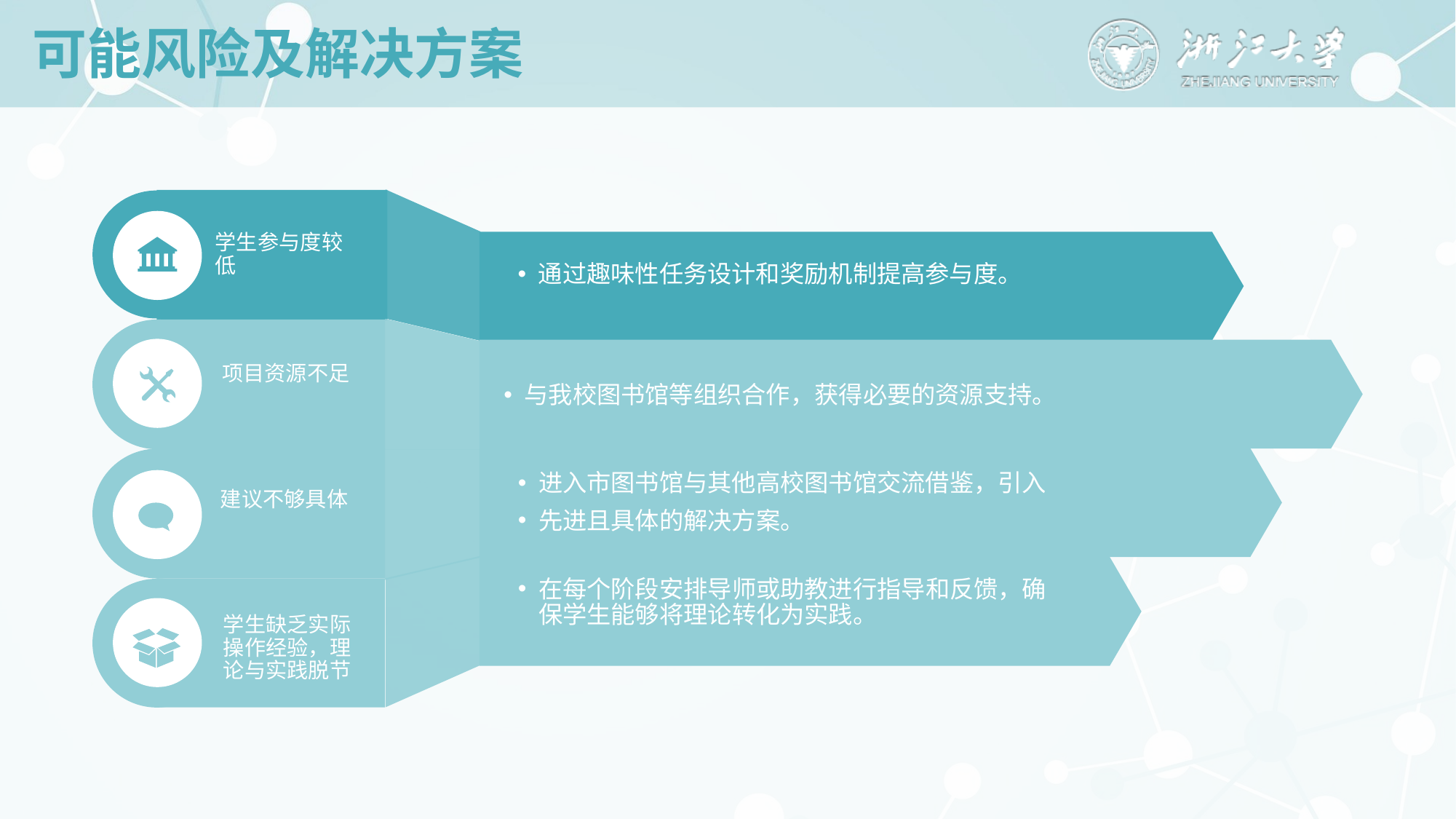

# 可能风险及解决方案

学生参与度较低

通过趣味性任务设计和奖励机制提高参与度。

项目资源不足

与我校图书馆等组织合作，获得必要的资源支持。

进入市图书馆与其他高校图书馆交流借鉴，引入
先进且具体的解决方案。
建议不够具体

在每个阶段安排导师或助教进行指导和反馈，确保学生能够将理论转化为实践。

学生缺乏实际操作经验，理论与实践脱节